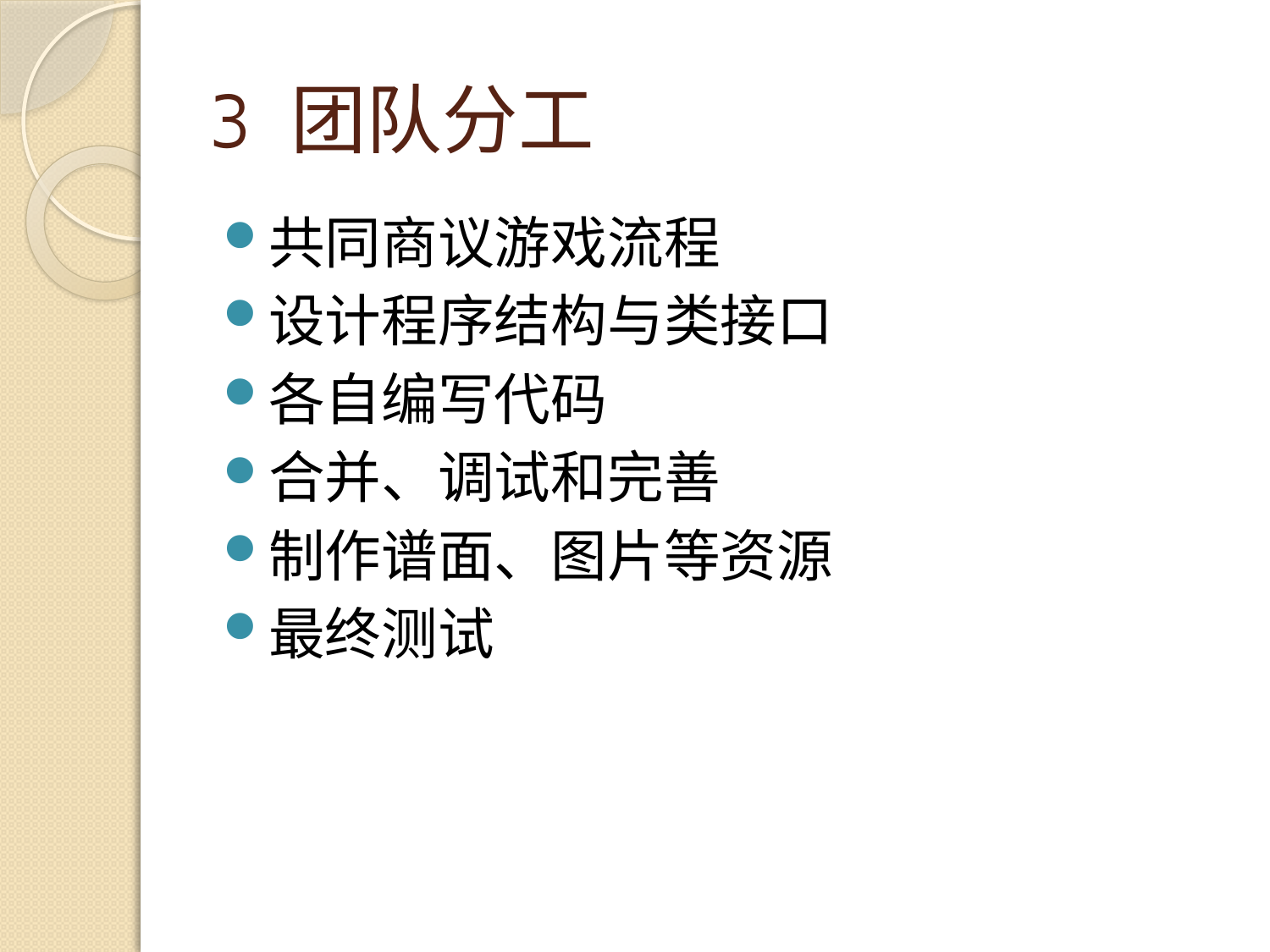

# 3 团队分工
共同商议游戏流程
设计程序结构与类接口
各自编写代码
合并、调试和完善
制作谱面、图片等资源
最终测试